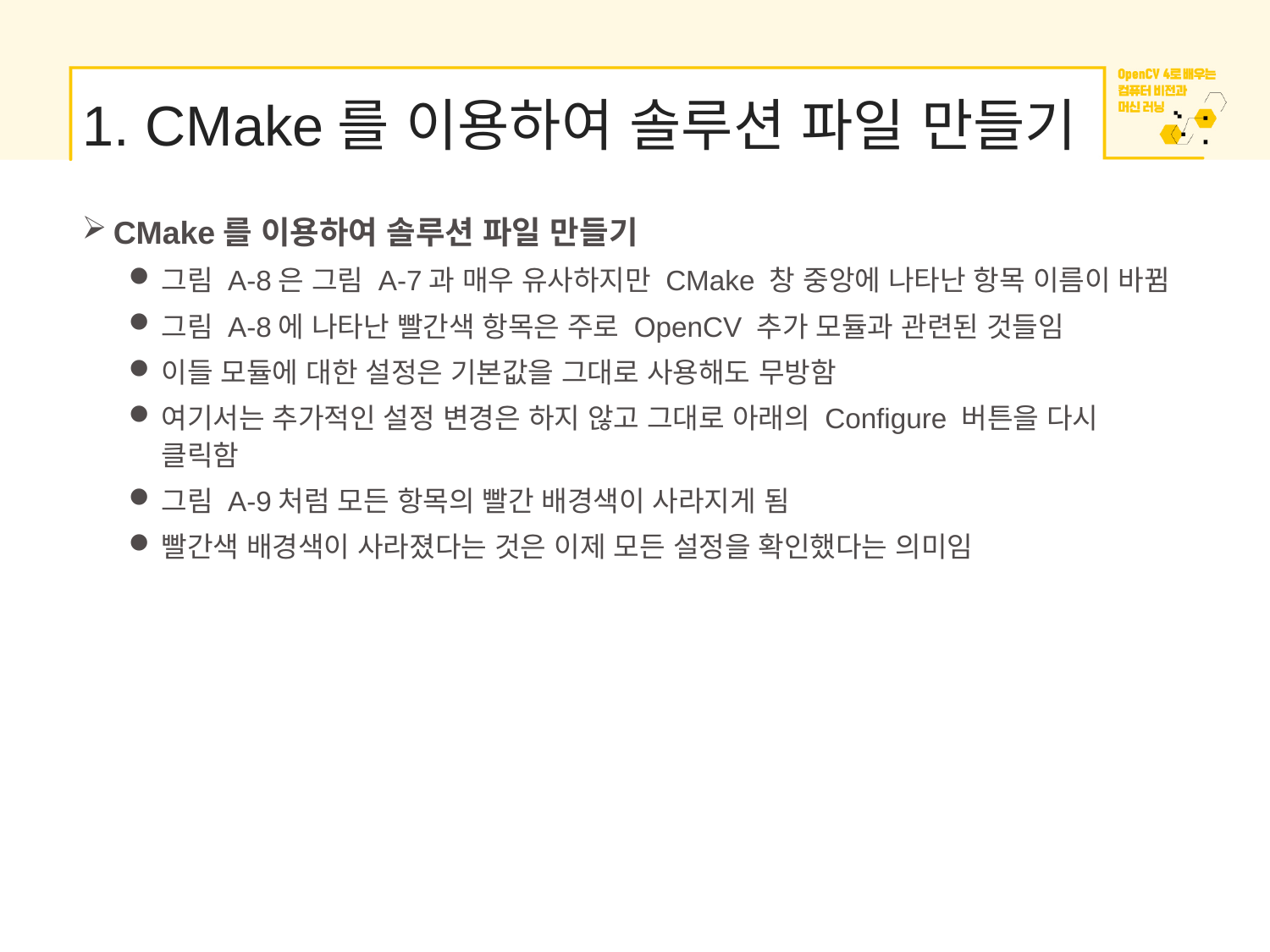

# 1. CMake를 이용하여 솔루션 파일 만들기
CMake를 이용하여 솔루션 파일 만들기
그림 A-8은 그림 A-7과 매우 유사하지만 CMake 창 중앙에 나타난 항목 이름이 바뀜
그림 A-8에 나타난 빨간색 항목은 주로 OpenCV 추가 모듈과 관련된 것들임
이들 모듈에 대한 설정은 기본값을 그대로 사용해도 무방함
여기서는 추가적인 설정 변경은 하지 않고 그대로 아래의 Configure 버튼을 다시 클릭함
그림 A-9처럼 모든 항목의 빨간 배경색이 사라지게 됨
빨간색 배경색이 사라졌다는 것은 이제 모든 설정을 확인했다는 의미임